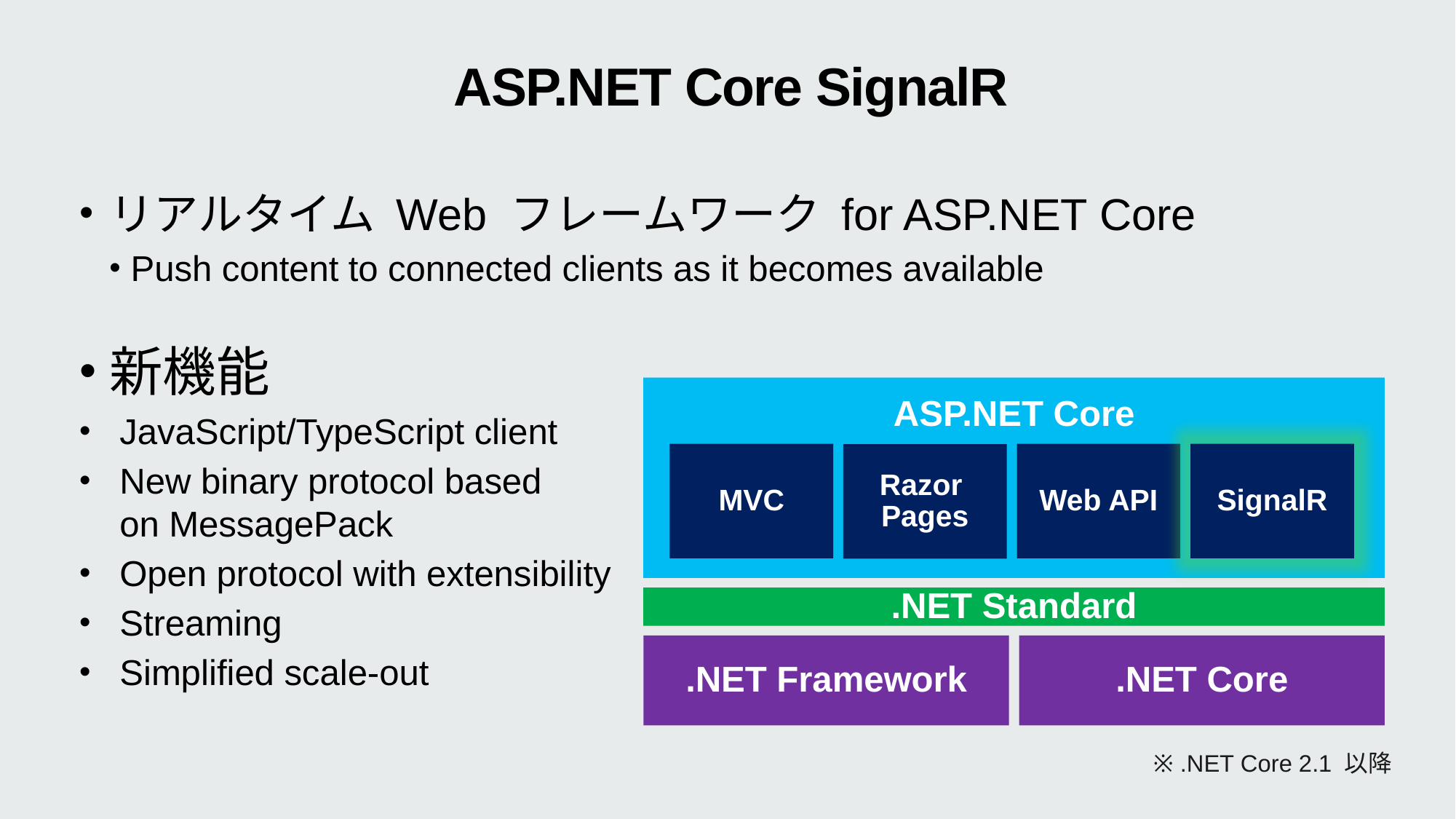

# ASP.NET Core SignalR
リアルタイム Web フレームワーク for ASP.NET Core
Push content to connected clients as it becomes available

新機能
JavaScript/TypeScript client
New binary protocol based
on MessagePack
Open protocol with extensibility
Streaming
Simplified scale-out
ASP.NET Core
MVC
Web API
SignalR
Razor
Pages
.NET Standard
.NET Framework
.NET Core
※ .NET Core 2.1 以降